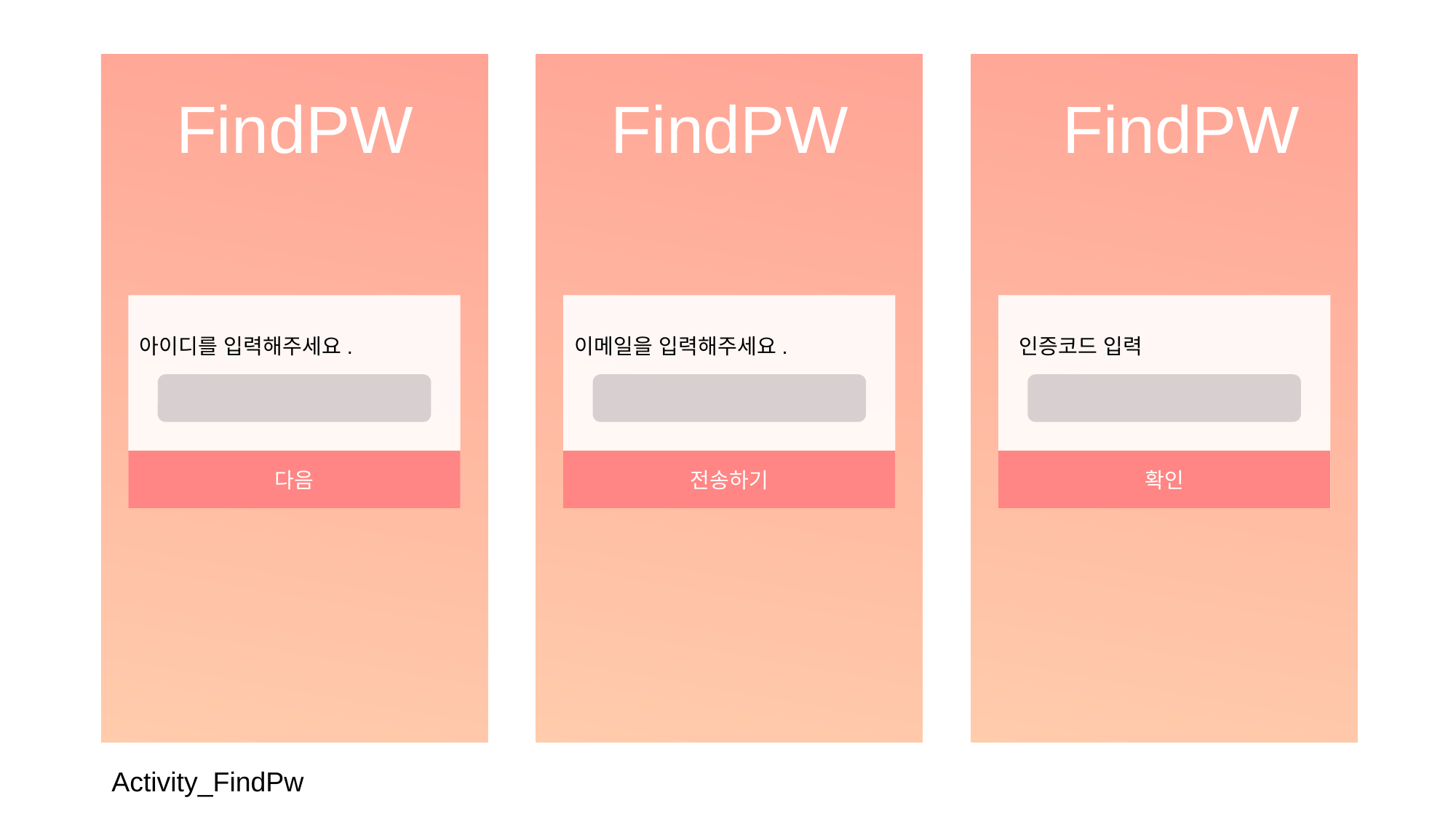

FindPW
FindPW
FindPW

아이디를 입력해주세요.
이메일을 입력해주세요.
인증코드 입력

다음
전송하기
확인
Activity_FindPw